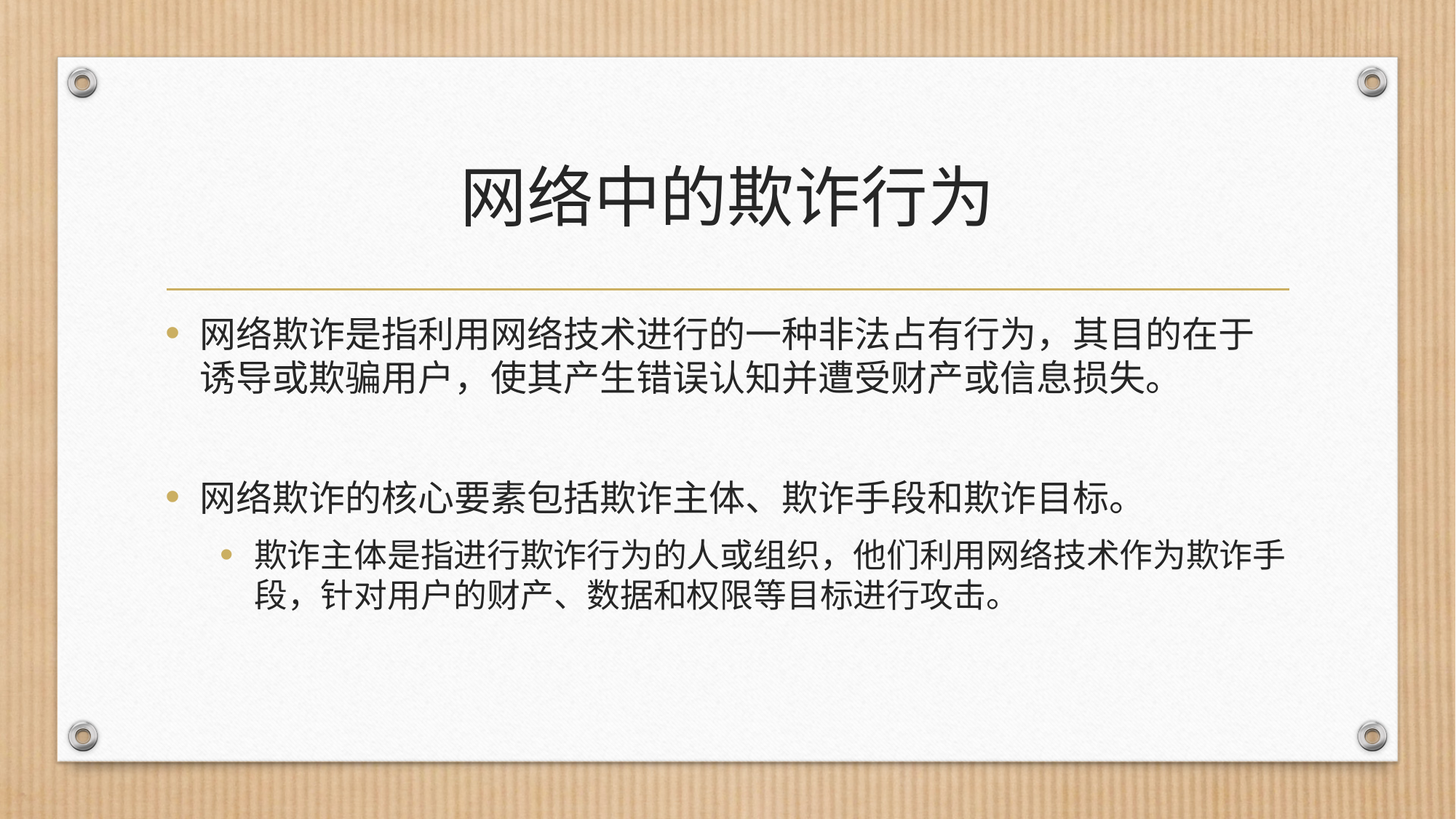

# 网络中的欺诈行为
网络欺诈是指利用网络技术进行的一种非法占有行为，其目的在于诱导或欺骗用户，使其产生错误认知并遭受财产或信息损失。

网络欺诈的核心要素包括欺诈主体、欺诈手段和欺诈目标。
欺诈主体是指进行欺诈行为的人或组织，他们利用网络技术作为欺诈手段，针对用户的财产、数据和权限等目标进行攻击。